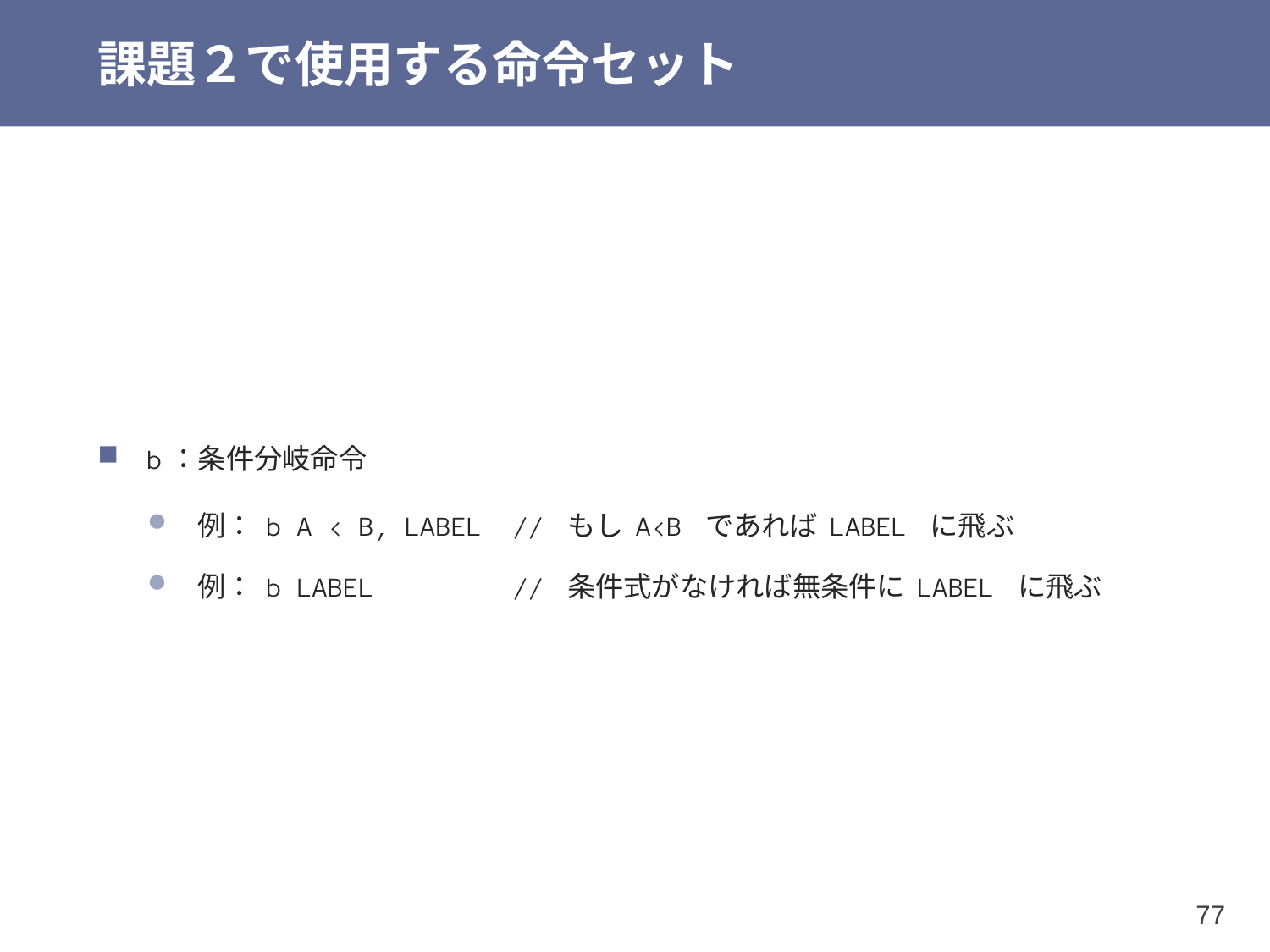

# 課題２で使用する命令セット
b：条件分岐命令
例： b A < B, LABEL  // もし A<B であれば LABEL に飛ぶ
例： b LABEL         // 条件式がなければ無条件に LABEL に飛ぶ